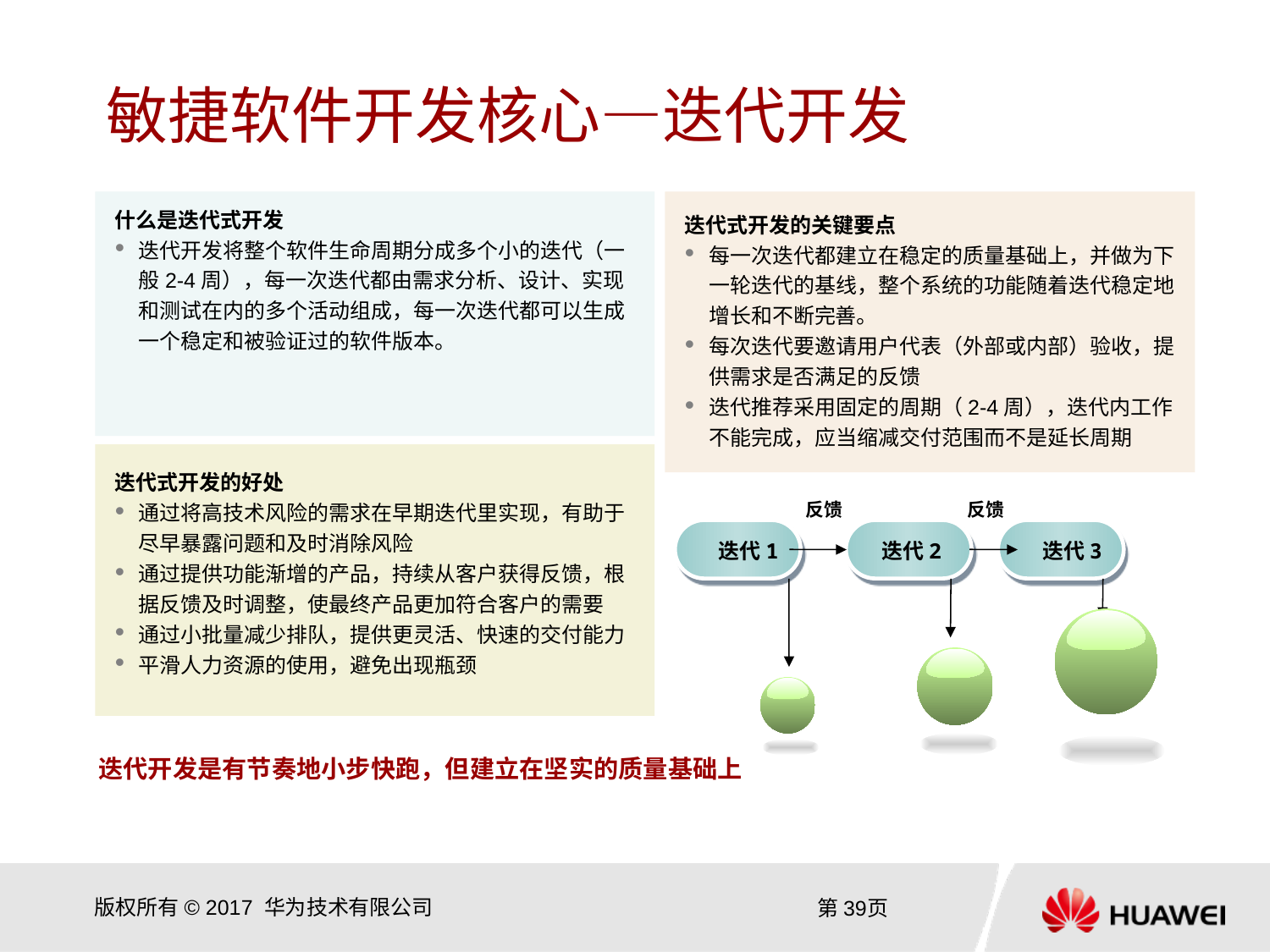

# 敏捷软件开发核心—迭代开发

什么是迭代式开发
迭代开发将整个软件生命周期分成多个小的迭代（一般2-4周），每一次迭代都由需求分析、设计、实现和测试在内的多个活动组成，每一次迭代都可以生成一个稳定和被验证过的软件版本。
迭代式开发的关键要点
每一次迭代都建立在稳定的质量基础上，并做为下一轮迭代的基线，整个系统的功能随着迭代稳定地增长和不断完善。
每次迭代要邀请用户代表（外部或内部）验收，提供需求是否满足的反馈
迭代推荐采用固定的周期（2-4周），迭代内工作不能完成，应当缩减交付范围而不是延长周期
迭代式开发的好处
通过将高技术风险的需求在早期迭代里实现，有助于尽早暴露问题和及时消除风险
通过提供功能渐增的产品，持续从客户获得反馈，根据反馈及时调整，使最终产品更加符合客户的需要
通过小批量减少排队，提供更灵活、快速的交付能力
平滑人力资源的使用，避免出现瓶颈
反馈
反馈

迭代1
迭代2
迭代3

迭代开发是有节奏地小步快跑，但建立在坚实的质量基础上